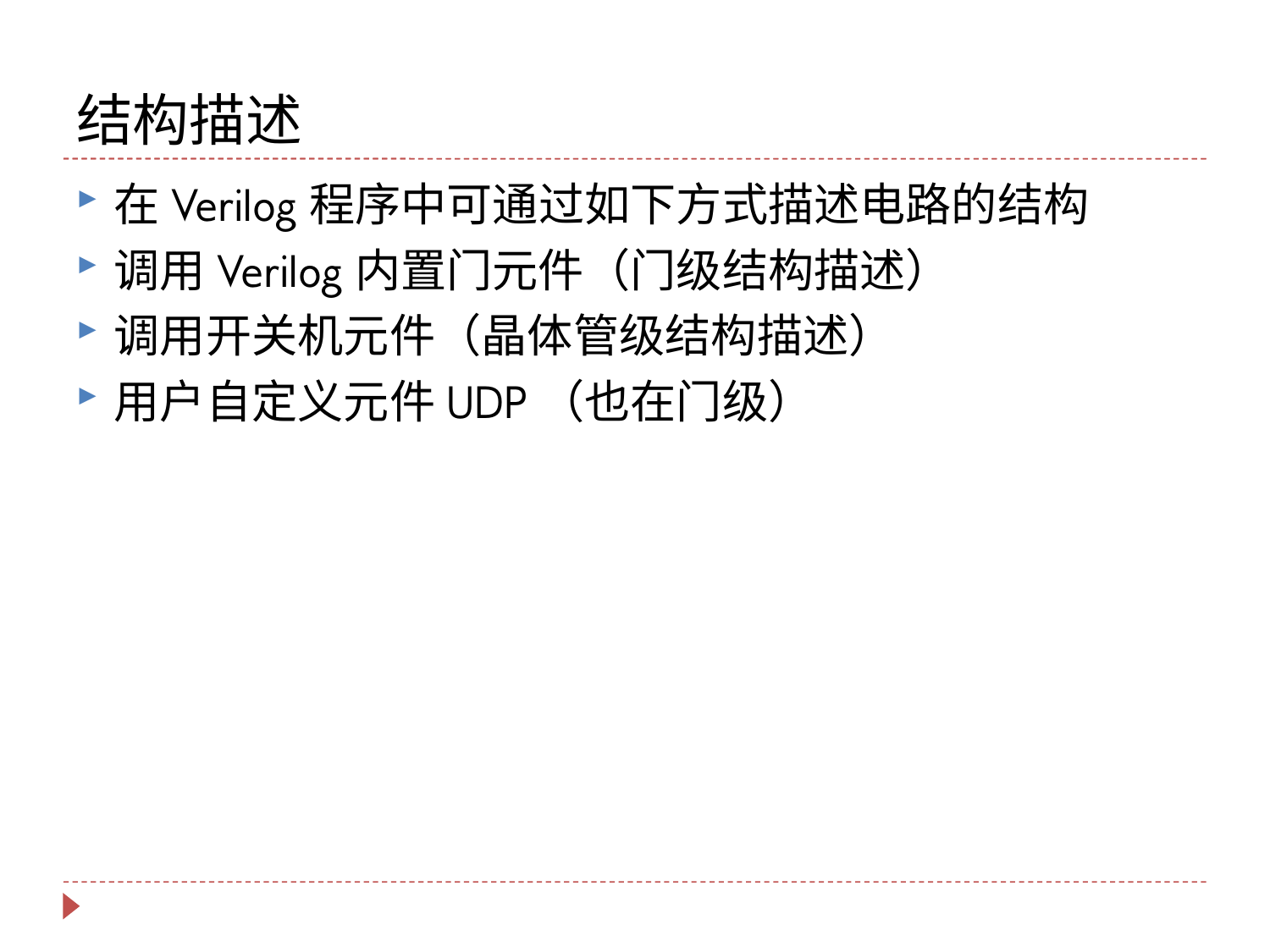

# 结构描述
在Verilog程序中可通过如下方式描述电路的结构
调用Verilog内置门元件（门级结构描述）
调用开关机元件（晶体管级结构描述）
用户自定义元件UDP（也在门级）